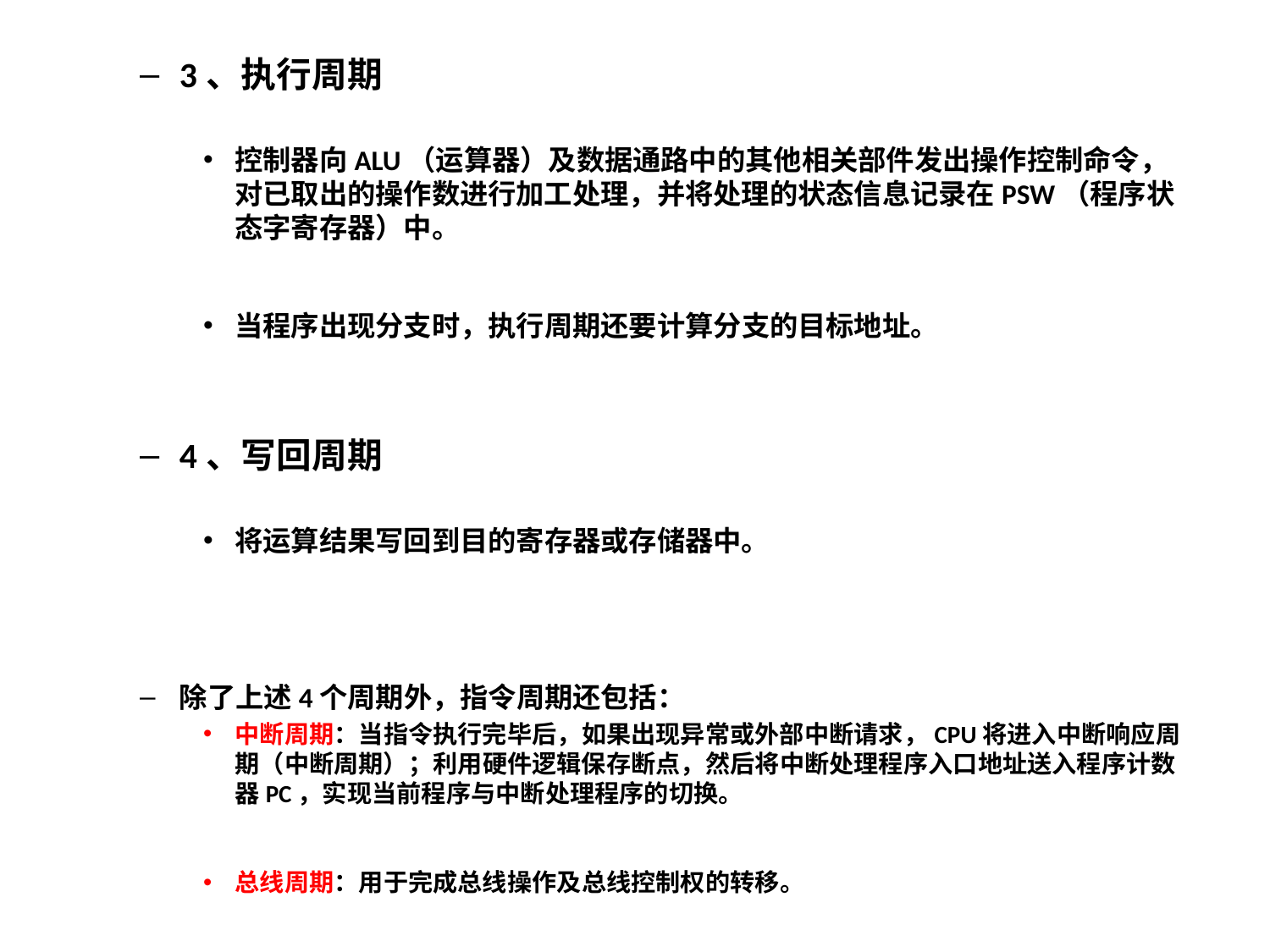

3、执行周期

控制器向ALU（运算器）及数据通路中的其他相关部件发出操作控制命令，对已取出的操作数进行加工处理，并将处理的状态信息记录在PSW（程序状态字寄存器）中。

当程序出现分支时，执行周期还要计算分支的目标地址。

4、写回周期

将运算结果写回到目的寄存器或存储器中。

除了上述4个周期外，指令周期还包括：
中断周期：当指令执行完毕后，如果出现异常或外部中断请求，CPU将进入中断响应周期（中断周期）；利用硬件逻辑保存断点，然后将中断处理程序入口地址送入程序计数器PC，实现当前程序与中断处理程序的切换。

总线周期：用于完成总线操作及总线控制权的转移。

I/O周期：用于完成输入输出操作。